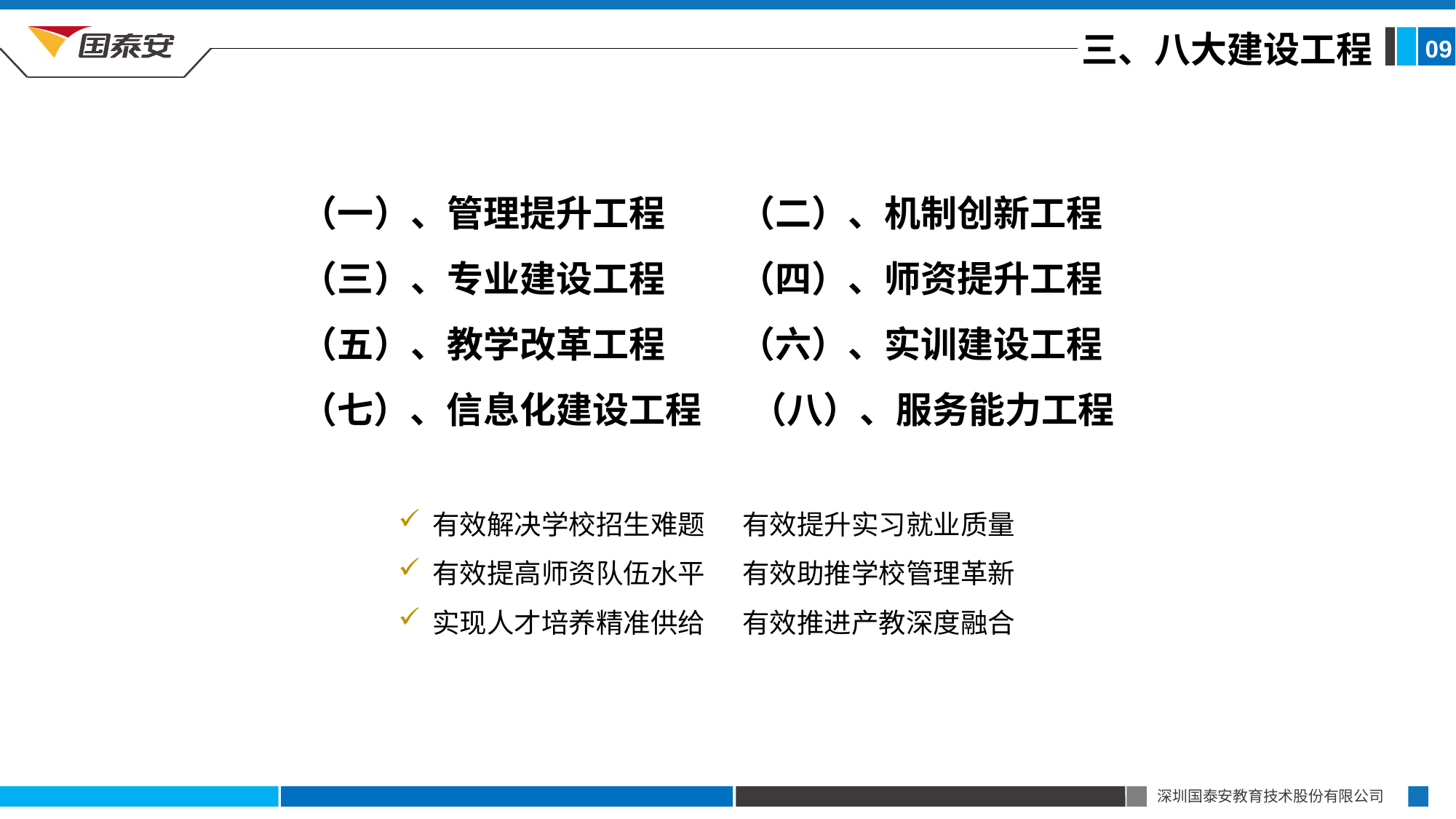

三、八大建设工程
09
（一）、管理提升工程         （二）、机制创新工程
（三）、专业建设工程         （四）、师资提升工程
（五）、教学改革工程         （六）、实训建设工程
（七）、信息化建设工程      （八）、服务能力工程
有效解决学校招生难题      有效提升实习就业质量
有效提高师资队伍水平      有效助推学校管理革新
实现人才培养精准供给      有效推进产教深度融合